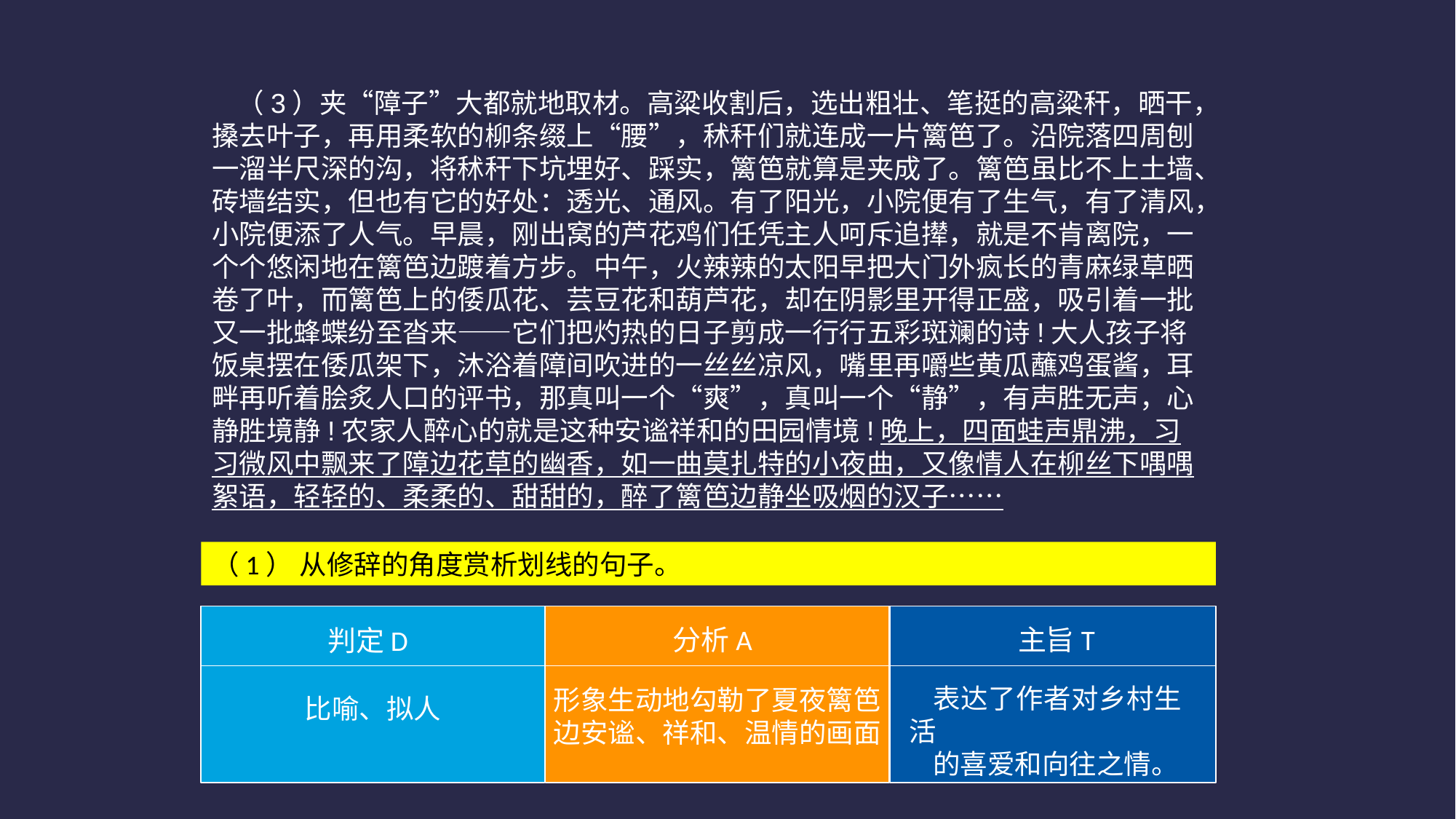

（3）夹“障子”大都就地取材。高粱收割后，选出粗壮、笔挺的高粱秆，晒干，搡去叶子，再用柔软的柳条缀上“腰”，秫秆们就连成一片篱笆了。沿院落四周刨一溜半尺深的沟，将秫秆下坑埋好、踩实，篱笆就算是夹成了。篱笆虽比不上土墙、砖墙结实，但也有它的好处：透光、通风。有了阳光，小院便有了生气，有了清风，小院便添了人气。早晨，刚出窝的芦花鸡们任凭主人呵斥追撵，就是不肯离院，一个个悠闲地在篱笆边踱着方步。中午，火辣辣的太阳早把大门外疯长的青麻绿草晒卷了叶，而篱笆上的倭瓜花、芸豆花和葫芦花，却在阴影里开得正盛，吸引着一批又一批蜂蝶纷至沓来——它们把灼热的日子剪成一行行五彩斑斓的诗!大人孩子将饭桌摆在倭瓜架下，沐浴着障间吹进的一丝丝凉风，嘴里再嚼些黄瓜蘸鸡蛋酱，耳畔再听着脍炙人口的评书，那真叫一个“爽”，真叫一个“静”，有声胜无声，心静胜境静!农家人醉心的就是这种安谧祥和的田园情境!晚上，四面蛙声鼎沸，习习微风中飘来了障边花草的幽香，如一曲莫扎特的小夜曲，又像情人在柳丝下喁喁絮语，轻轻的、柔柔的、甜甜的，醉了篱笆边静坐吸烟的汉子……
（1） 从修辞的角度赏析划线的句子。

主旨T
分析A
判定D
表达了作者对乡村生活
的喜爱和向往之情。
形象生动地勾勒了夏夜篱笆
边安谧、祥和、温情的画面
比喻、拟人